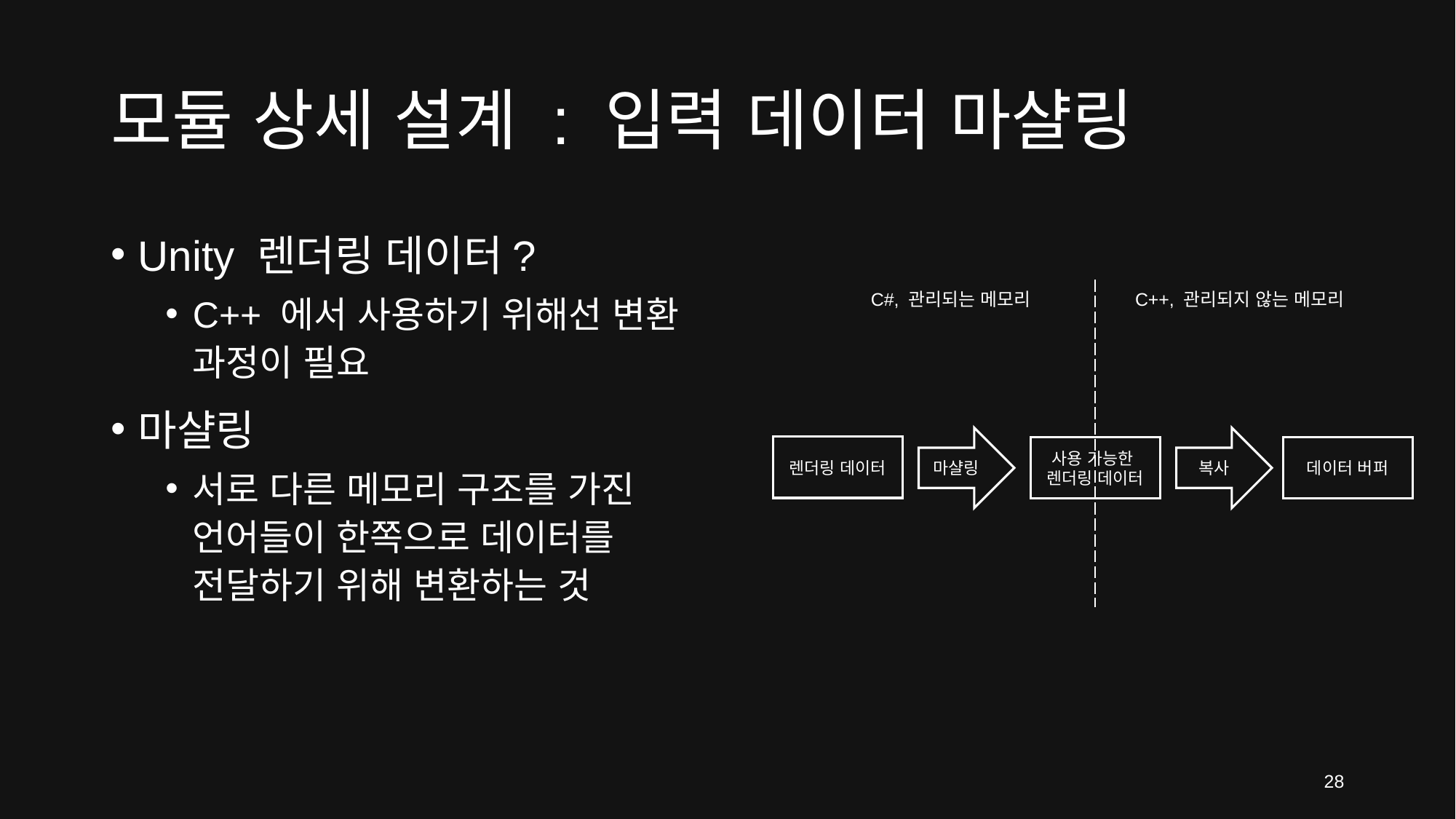

# 모듈 상세 설계 : 입력 데이터 마샬링
Unity 렌더링 데이터?
C++ 에서 사용하기 위해선 변환 과정이 필요
마샬링
서로 다른 메모리 구조를 가진 언어들이 한쪽으로 데이터를 전달하기 위해 변환하는 것
| C#, 관리되는 메모리 | C++, 관리되지 않는 메모리 |
| --- | --- |
마샬링
복사
렌더링 데이터
사용 가능한
렌더링 데이터
데이터 버퍼
28